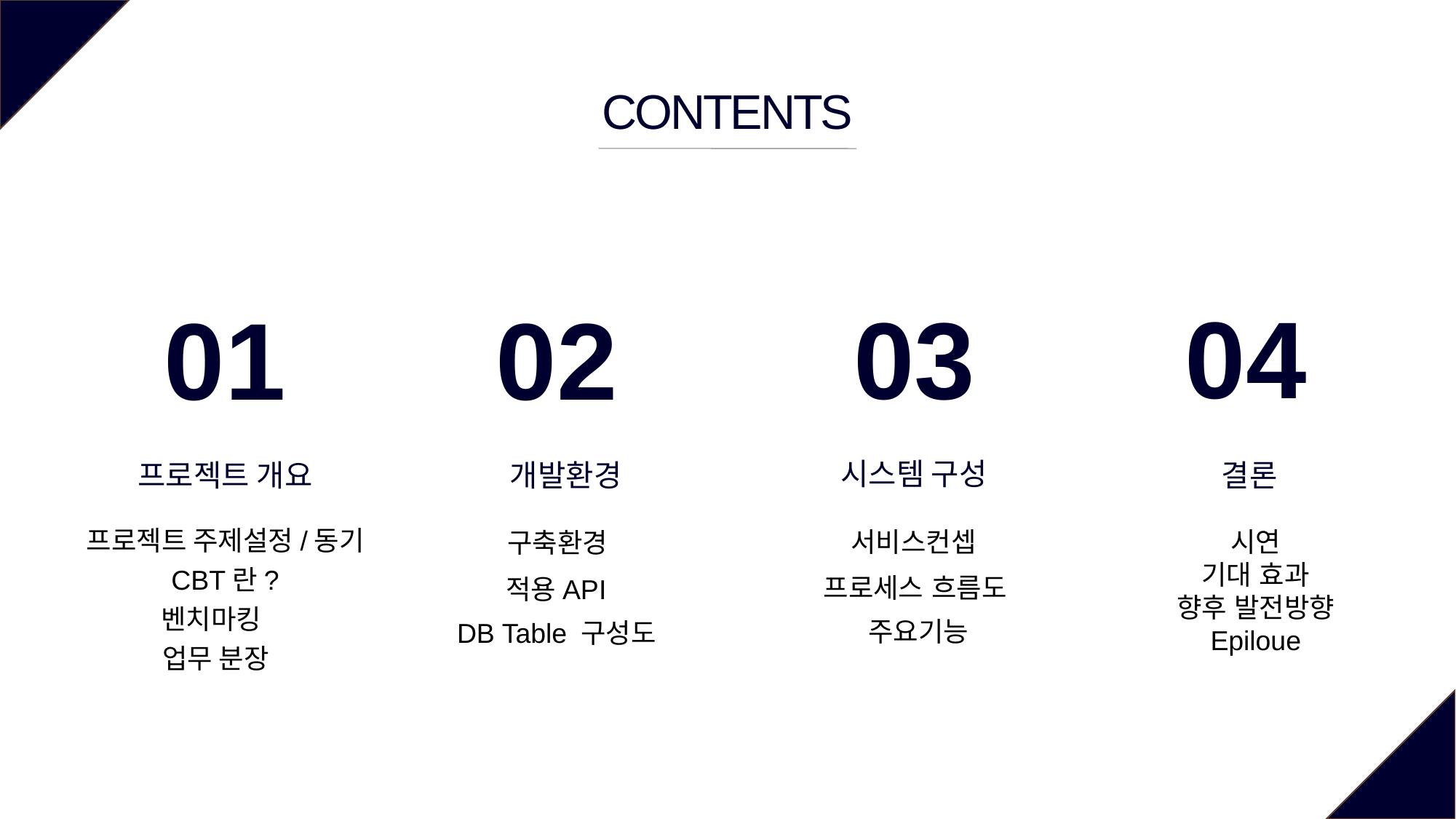

CONTENTS
04
03
01
02
시스템 구성
결론
개발환경
프로젝트 개요
프로젝트 주제설정/동기
시연
기대 효과
향후 발전방향
Epiloue

서비스컨셉
구축환경
CBT란?
프로세스 흐름도
적용API
벤치마킹
주요기능
DB Table 구성도
업무 분장